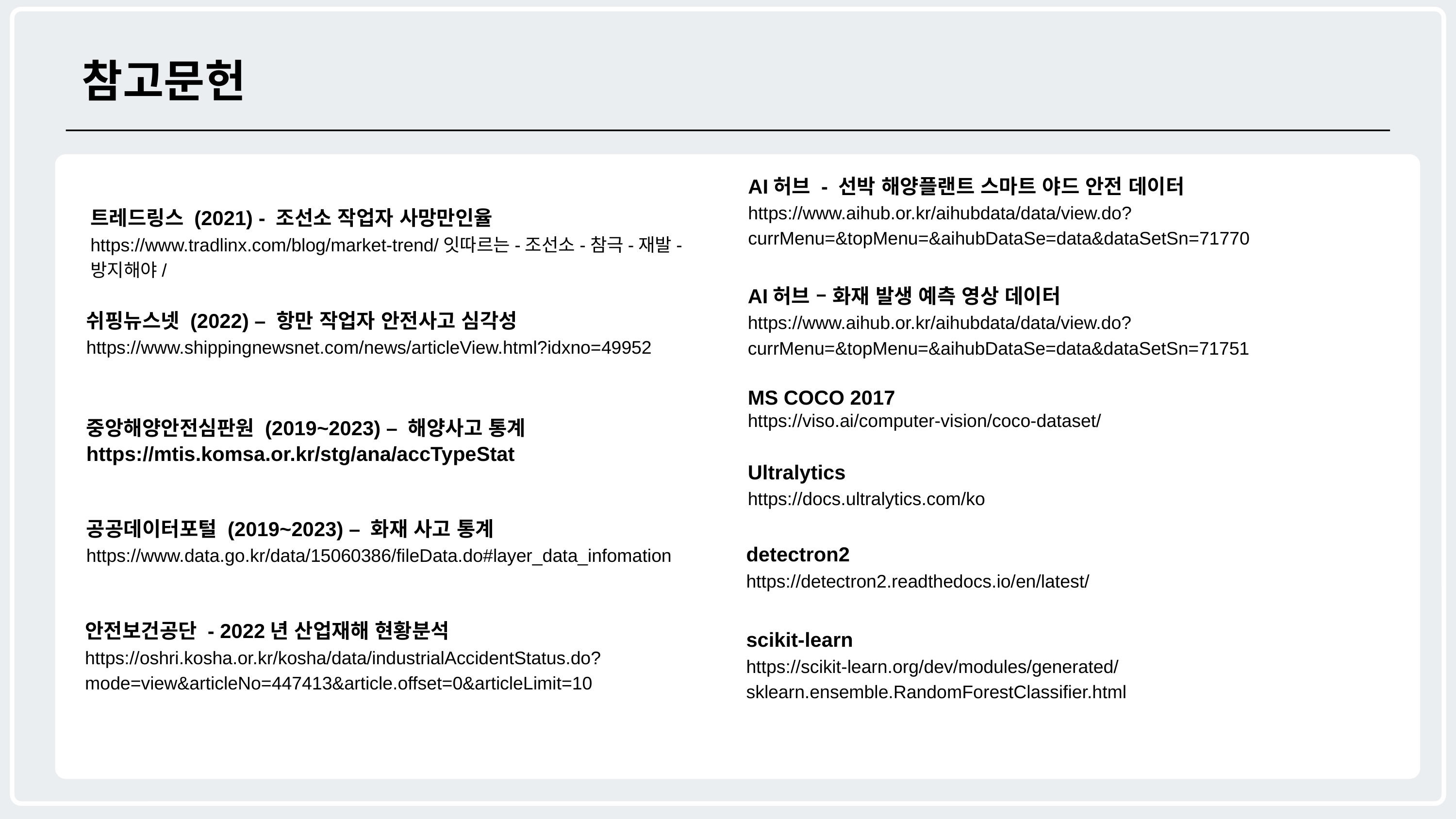

참고문헌

AI허브 - 선박 해양플랜트 스마트 야드 안전 데이터 https://www.aihub.or.kr/aihubdata/data/view.do?currMenu=&topMenu=&aihubDataSe=data&dataSetSn=71770
트레드링스 (2021) - 조선소 작업자 사망만인율
https://www.tradlinx.com/blog/market-trend/잇따르는-조선소-참극-재발-방지해야/

AI허브 – 화재 발생 예측 영상 데이터 https://www.aihub.or.kr/aihubdata/data/view.do?currMenu=&topMenu=&aihubDataSe=data&dataSetSn=71751
쉬핑뉴스넷 (2022) – 항만 작업자 안전사고 심각성
https://www.shippingnewsnet.com/news/articleView.html?idxno=49952

MS COCO 2017
https://viso.ai/computer-vision/coco-dataset/
중앙해양안전심판원 (2019~2023) – 해양사고 통계
https://mtis.komsa.or.kr/stg/ana/accTypeStat
Ultralytics
https://docs.ultralytics.com/ko
공공데이터포털 (2019~2023) – 화재 사고 통계
https://www.data.go.kr/data/15060386/fileData.do#layer_data_infomation

detectron2
https://detectron2.readthedocs.io/en/latest/
안전보건공단 - 2022년 산업재해 현황분석
https://oshri.kosha.or.kr/kosha/data/industrialAccidentStatus.do?mode=view&articleNo=447413&article.offset=0&articleLimit=10
scikit-learn
https://scikit-learn.org/dev/modules/generated/sklearn.ensemble.RandomForestClassifier.html